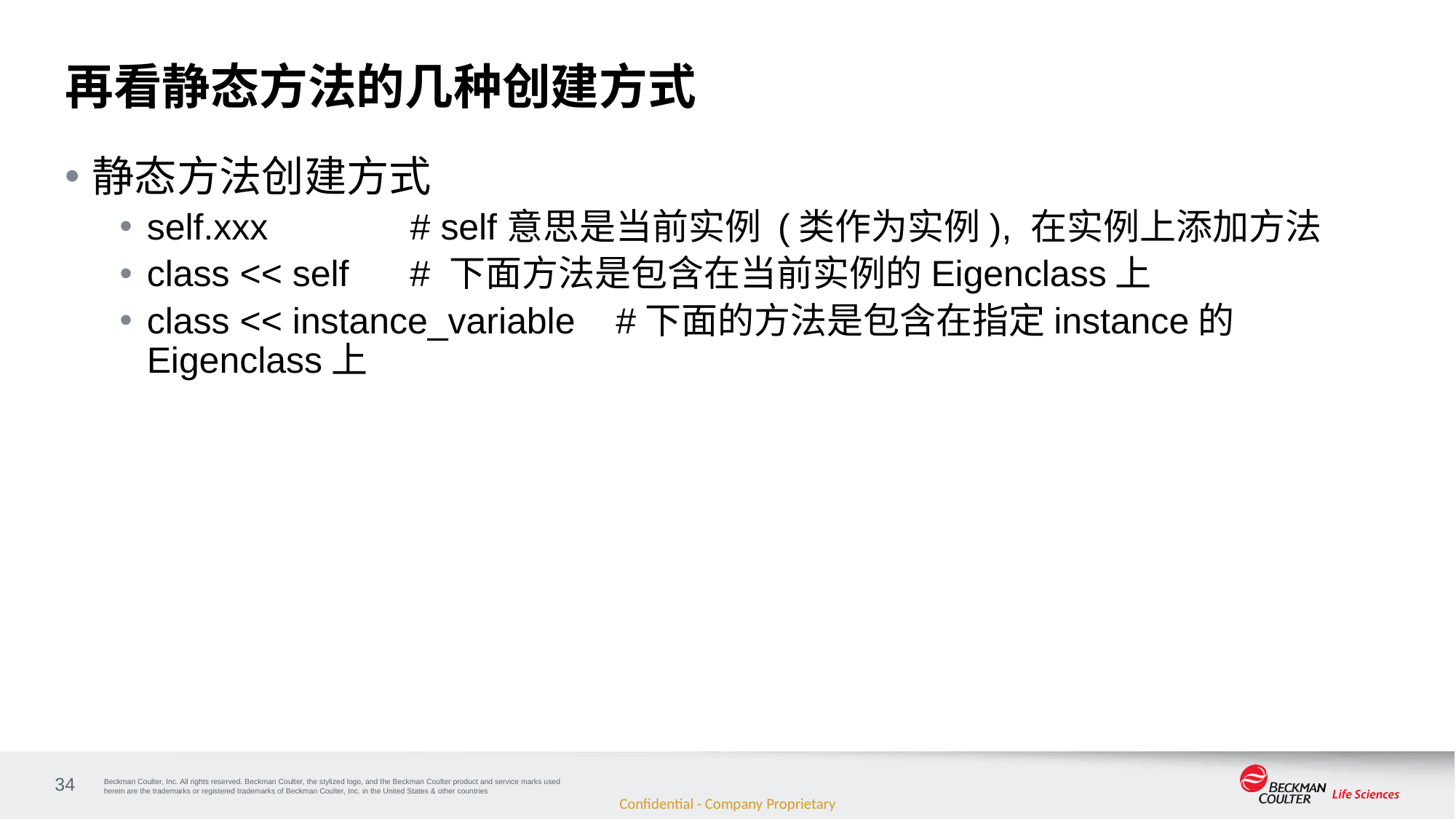

# 再看静态方法的几种创建方式
静态方法创建方式
self.xxx              # self意思是当前实例 (类作为实例), 在实例上添加方法
class << self      # 下面方法是包含在当前实例的Eigenclass上
class << instance_variable    #下面的方法是包含在指定instance的Eigenclass上